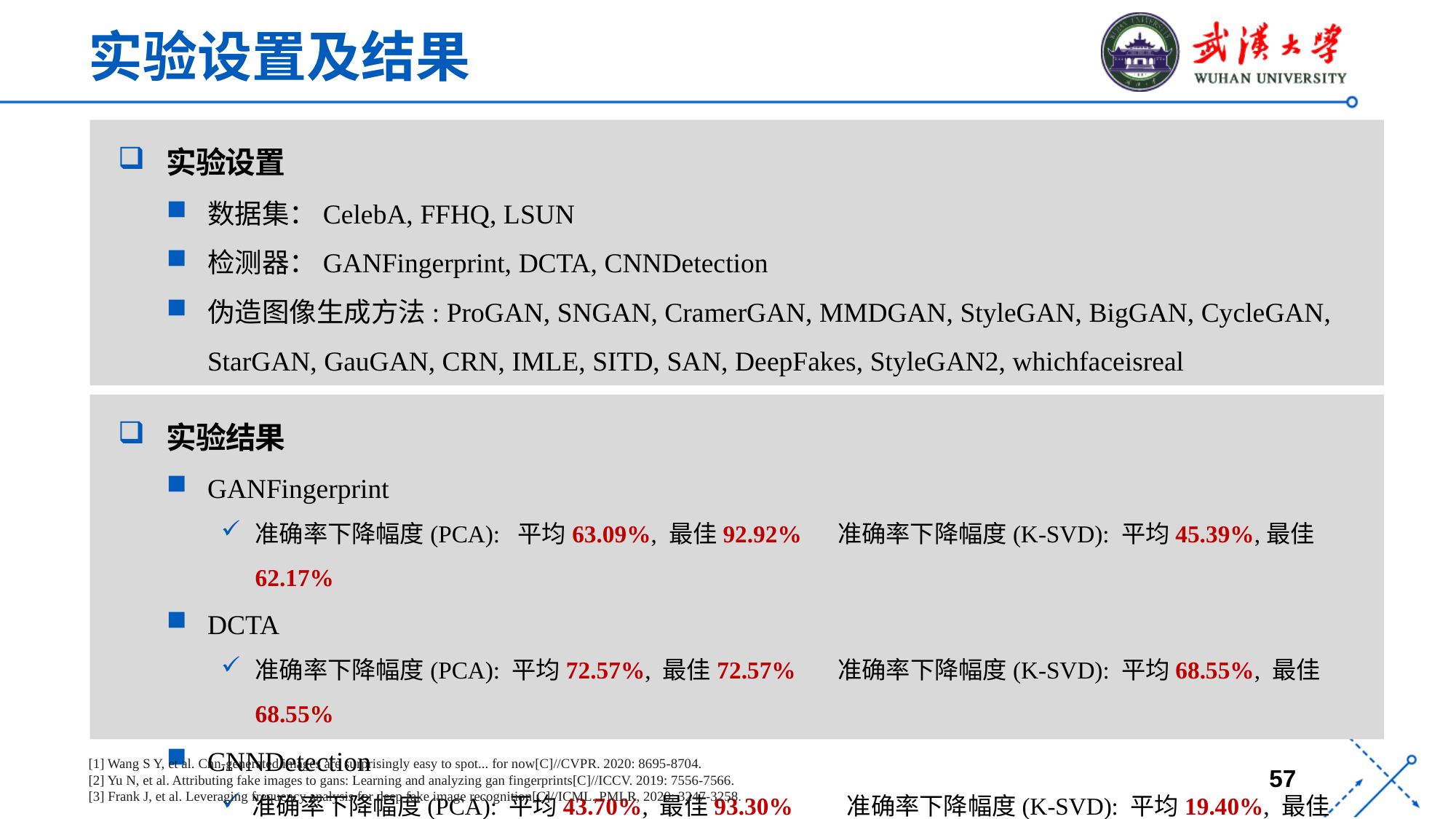

实验设置及结果
实验设置
数据集：CelebA, FFHQ, LSUN
检测器：GANFingerprint, DCTA, CNNDetection
伪造图像生成方法: ProGAN, SNGAN, CramerGAN, MMDGAN, StyleGAN, BigGAN, CycleGAN, StarGAN, GauGAN, CRN, IMLE, SITD, SAN, DeepFakes, StyleGAN2, whichfaceisreal
实验结果
GANFingerprint
准确率下降幅度(PCA):  平均63.09%, 最佳92.92%     准确率下降幅度(K-SVD): 平均45.39%,最佳62.17%
DCTA
准确率下降幅度(PCA): 平均72.57%, 最佳72.57%      准确率下降幅度(K-SVD): 平均68.55%, 最佳68.55%
CNNDetection
 准确率下降幅度(PCA): 平均43.70%, 最佳93.30%        准确率下降幅度(K-SVD): 平均19.40%, 最佳54.00%
[1] Wang S Y, et al. Cnn-generated images are surprisingly easy to spot... for now[C]//CVPR. 2020: 8695-8704.
[2] Yu N, et al. Attributing fake images to gans: Learning and analyzing gan fingerprints[C]//ICCV. 2019: 7556-7566.
[3] Frank J, et al. Leveraging frequency analysis for deep fake image recognition[C]//ICML. PMLR, 2020: 3247-3258.